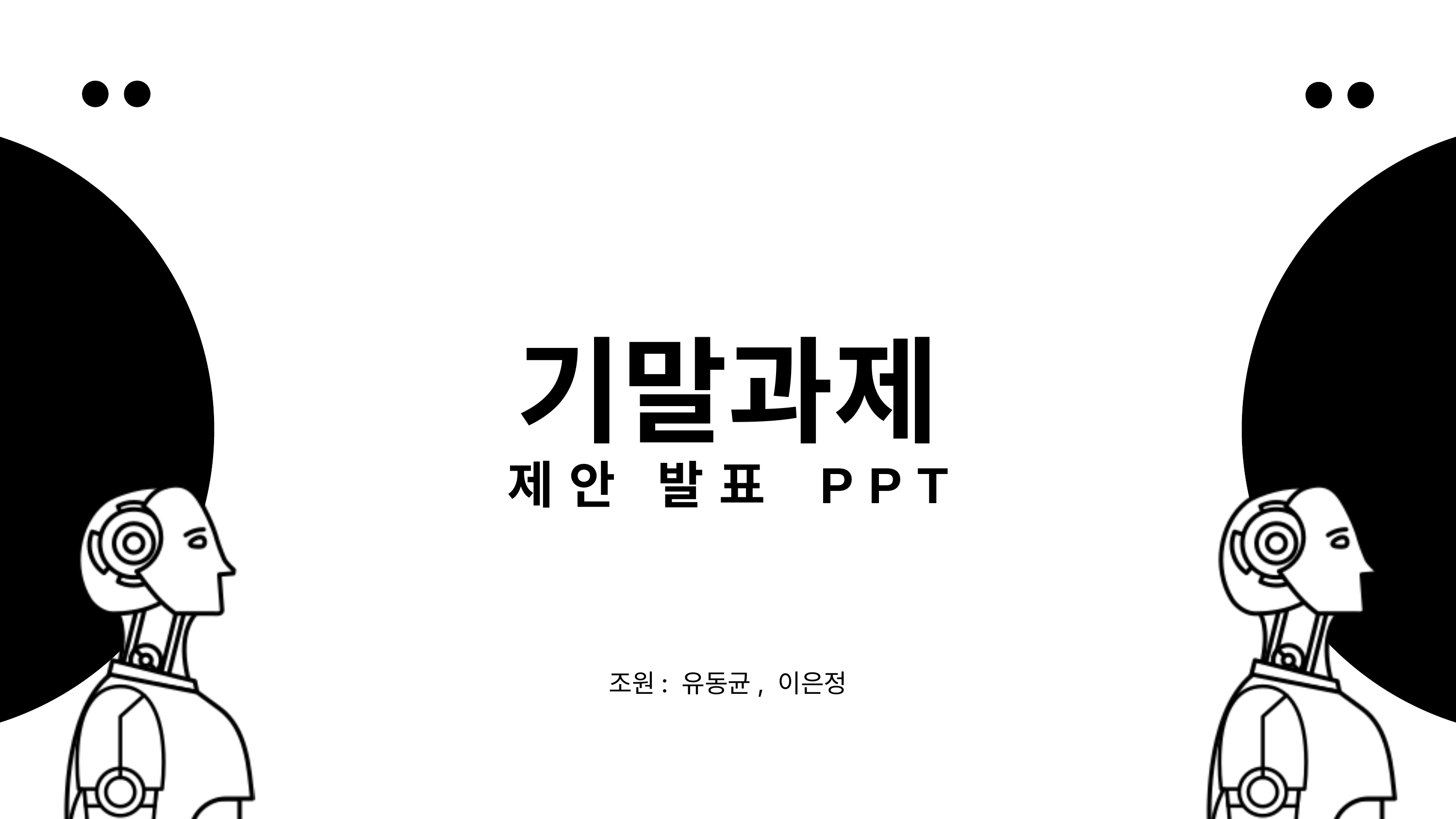

기말과제
제안 발표 PPT

조원: 유동균, 이은정